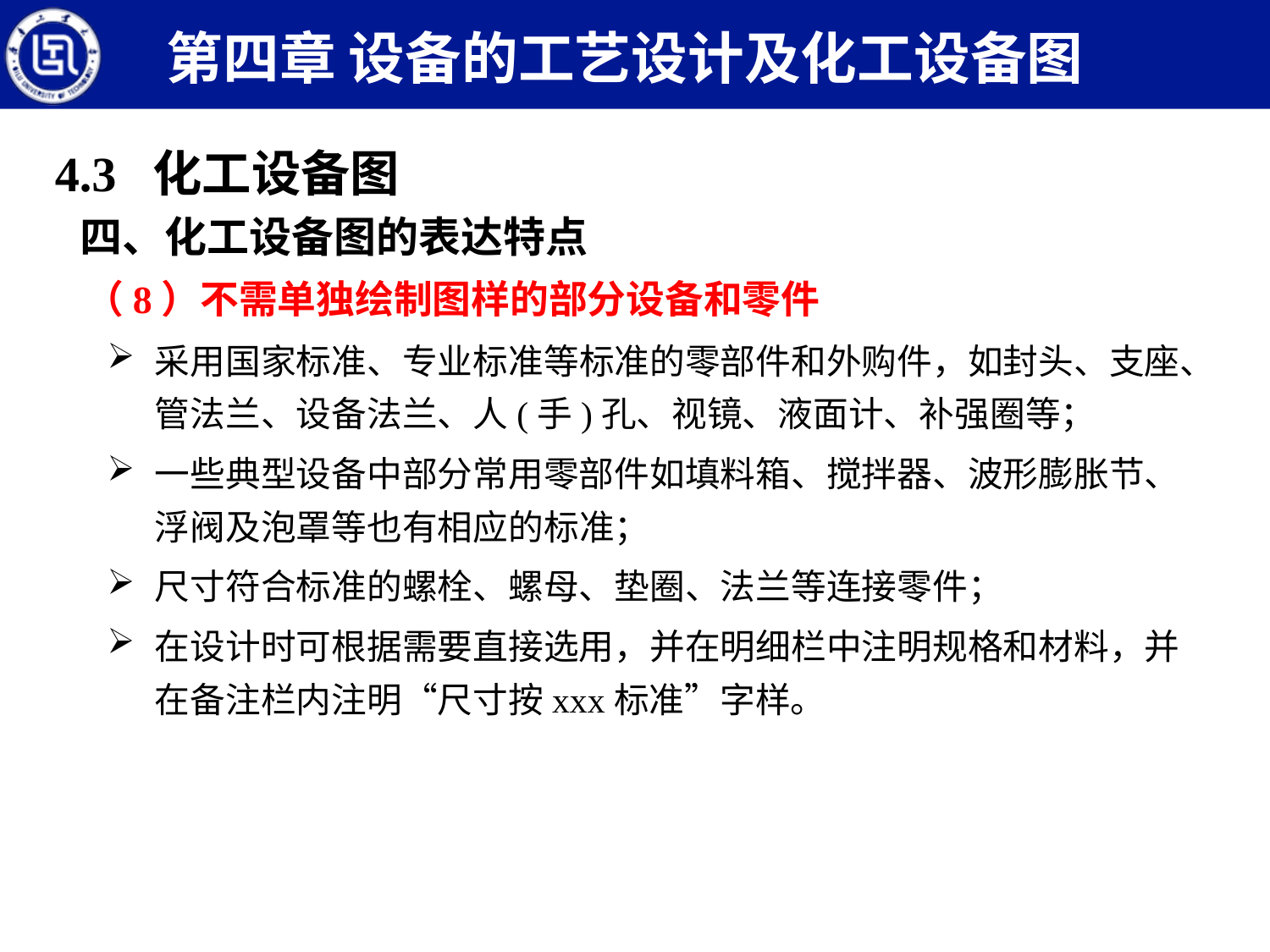

第四章 设备的工艺设计及化工设备图
4.3  化工设备图
四、化工设备图的表达特点
（8）不需单独绘制图样的部分设备和零件
采用国家标准、专业标准等标准的零部件和外购件，如封头、支座、管法兰、设备法兰、人(手)孔、视镜、液面计、补强圈等；
一些典型设备中部分常用零部件如填料箱、搅拌器、波形膨胀节、浮阀及泡罩等也有相应的标准；
尺寸符合标准的螺栓、螺母、垫圈、法兰等连接零件；
在设计时可根据需要直接选用，并在明细栏中注明规格和材料，并在备注栏内注明“尺寸按xxx标准”字样。